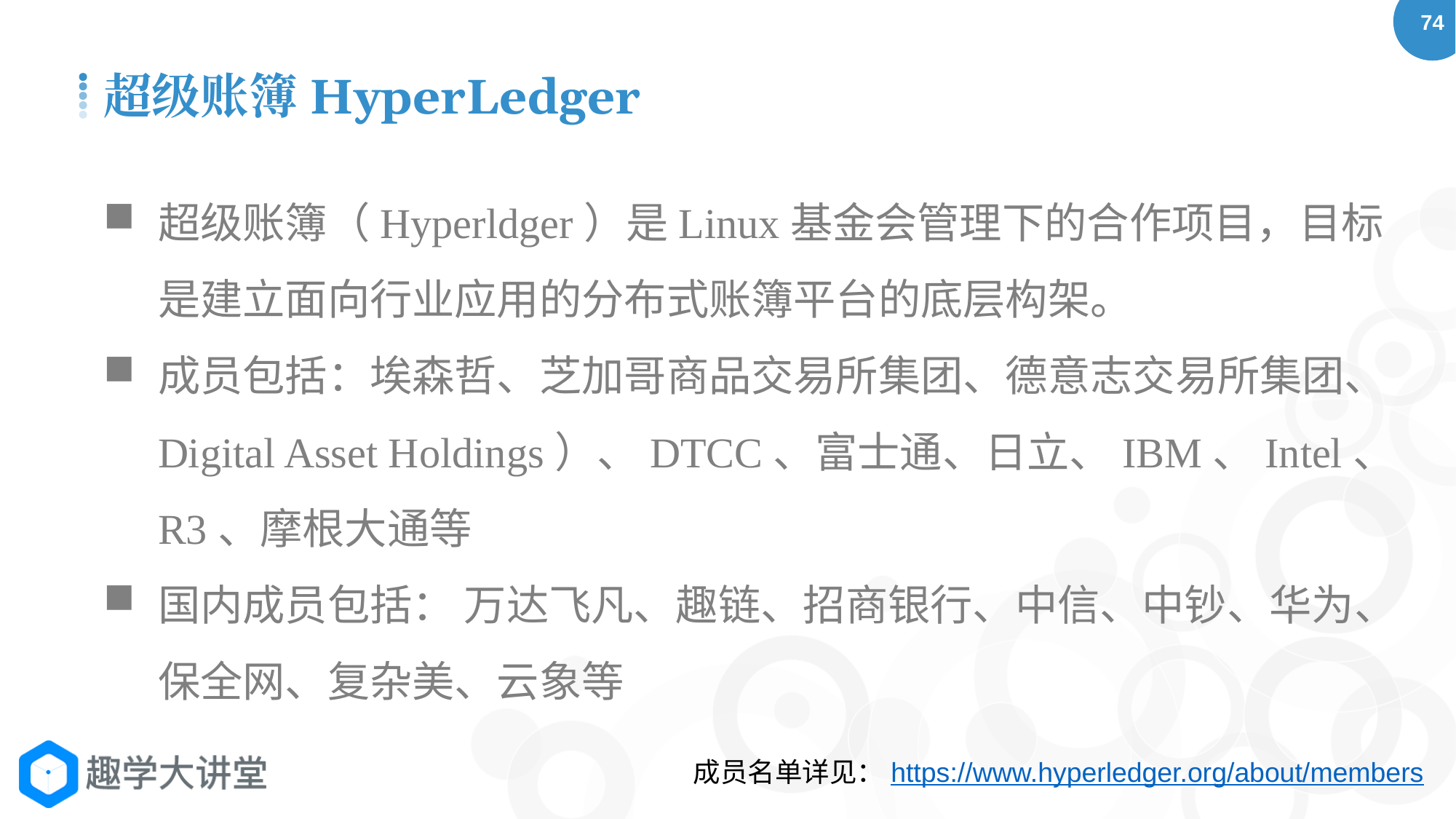

超级账簿HyperLedger
超级账簿（Hyperldger）是Linux基金会管理下的合作项目，目标是建立面向行业应用的分布式账簿平台的底层构架。
成员包括：埃森哲、芝加哥商品交易所集团、德意志交易所集团、Digital Asset Holdings）、DTCC、富士通、日立、IBM、Intel、R3、摩根大通等
国内成员包括： 万达飞凡、趣链、招商银行、中信、中钞、华为、保全网、复杂美、云象等

成员名单详见：https://www.hyperledger.org/about/members